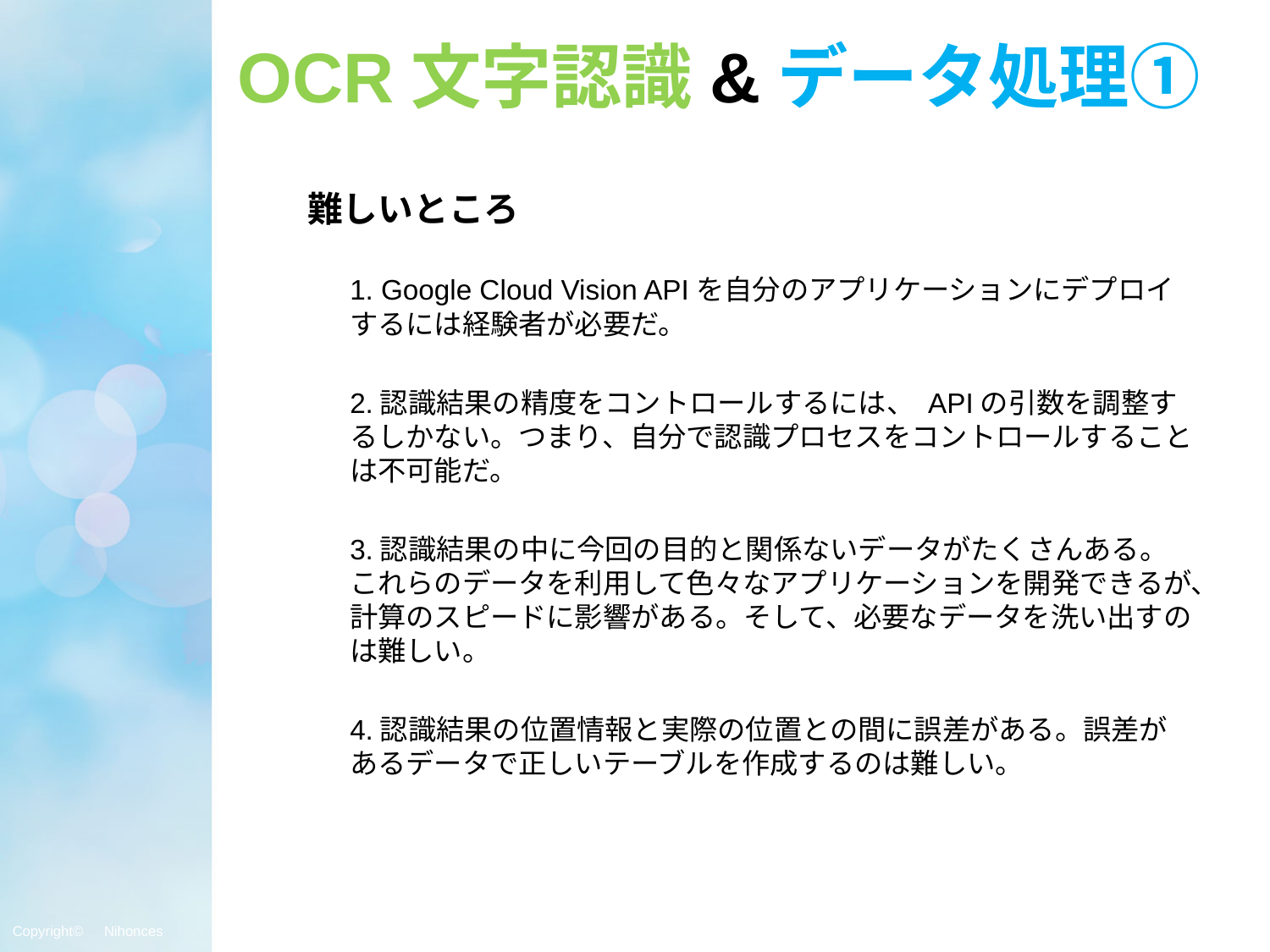

# OCR文字認識&データ処理①
難しいところ
1. Google Cloud Vision APIを自分のアプリケーションにデプロイするには経験者が必要だ。

2.認識結果の精度をコントロールするには、 APIの引数を調整するしかない。つまり、自分で認識プロセスをコントロールすることは不可能だ。

3.認識結果の中に今回の目的と関係ないデータがたくさんある。これらのデータを利用して色々なアプリケーションを開発できるが、計算のスピードに影響がある。そして、必要なデータを洗い出すのは難しい。

4.認識結果の位置情報と実際の位置との間に誤差がある。誤差があるデータで正しいテーブルを作成するのは難しい。

Copyright©　Nihonces